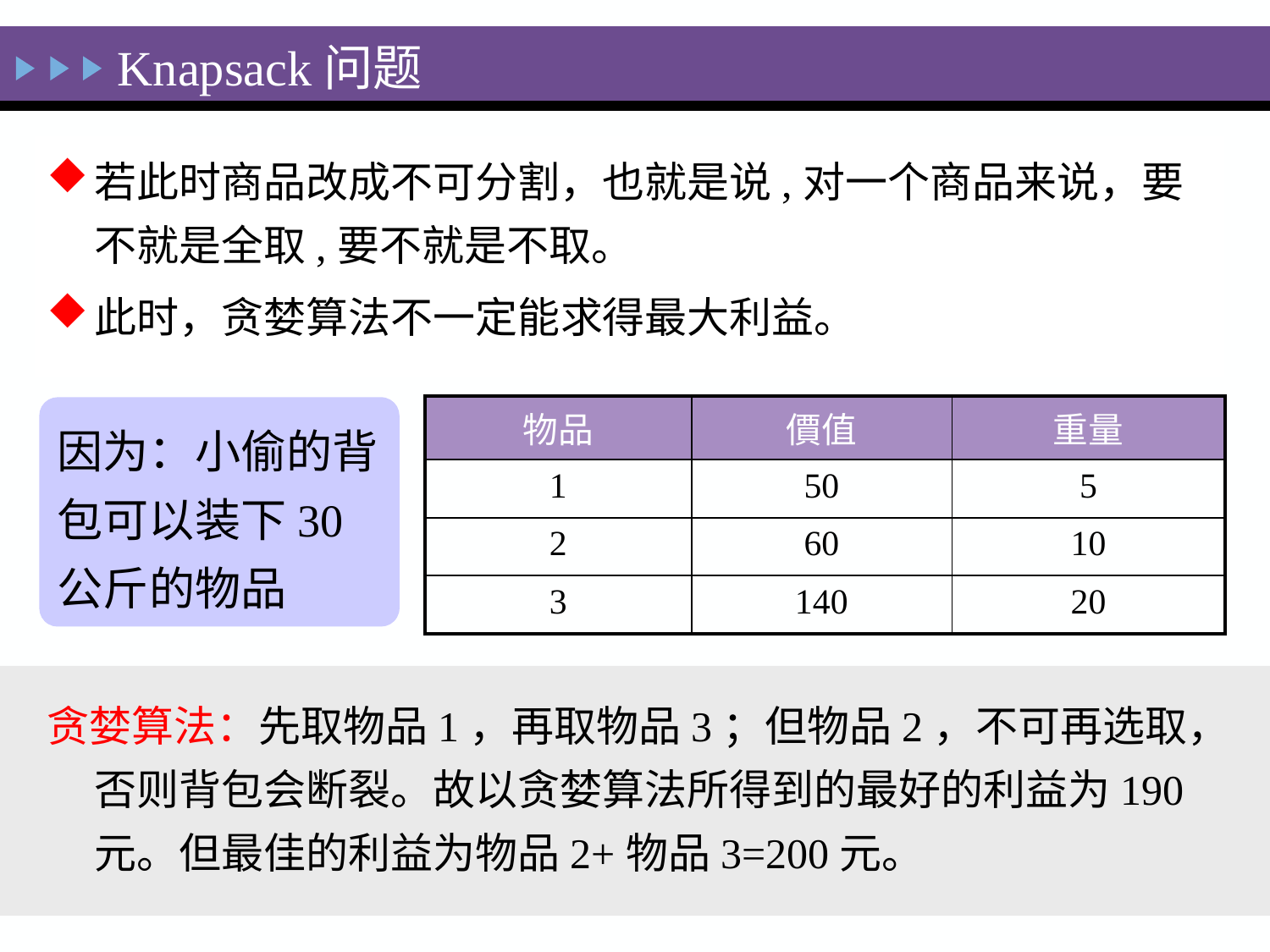

Knapsack问题
若此时商品改成不可分割，也就是说,对一个商品来说，要不就是全取,要不就是不取。
此时，贪婪算法不一定能求得最大利益。
因为：小偷的背包可以装下30公斤的物品
| 物品 | 價值 | 重量 |
| --- | --- | --- |
| 1 | 50 | 5 |
| 2 | 60 | 10 |
| 3 | 140 | 20 |

贪婪算法：先取物品1，再取物品3；但物品2，不可再选取，否则背包会断裂。故以贪婪算法所得到的最好的利益为190元。但最佳的利益为物品2+物品3=200元。